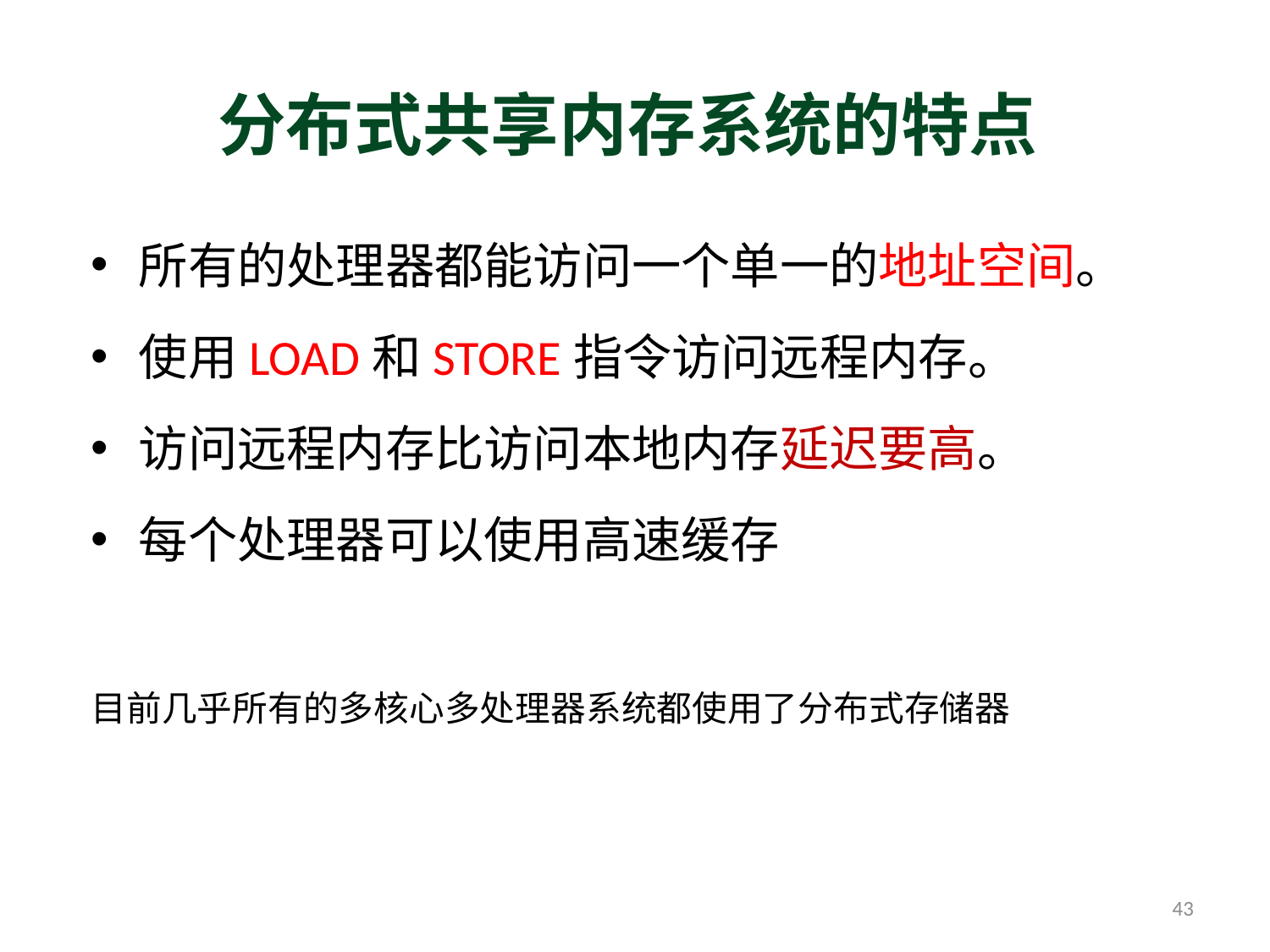

# 分布式共享内存系统的特点
所有的处理器都能访问一个单一的地址空间。
使用LOAD和STORE指令访问远程内存。
访问远程内存比访问本地内存延迟要高。
每个处理器可以使用高速缓存

目前几乎所有的多核心多处理器系统都使用了分布式存储器
43